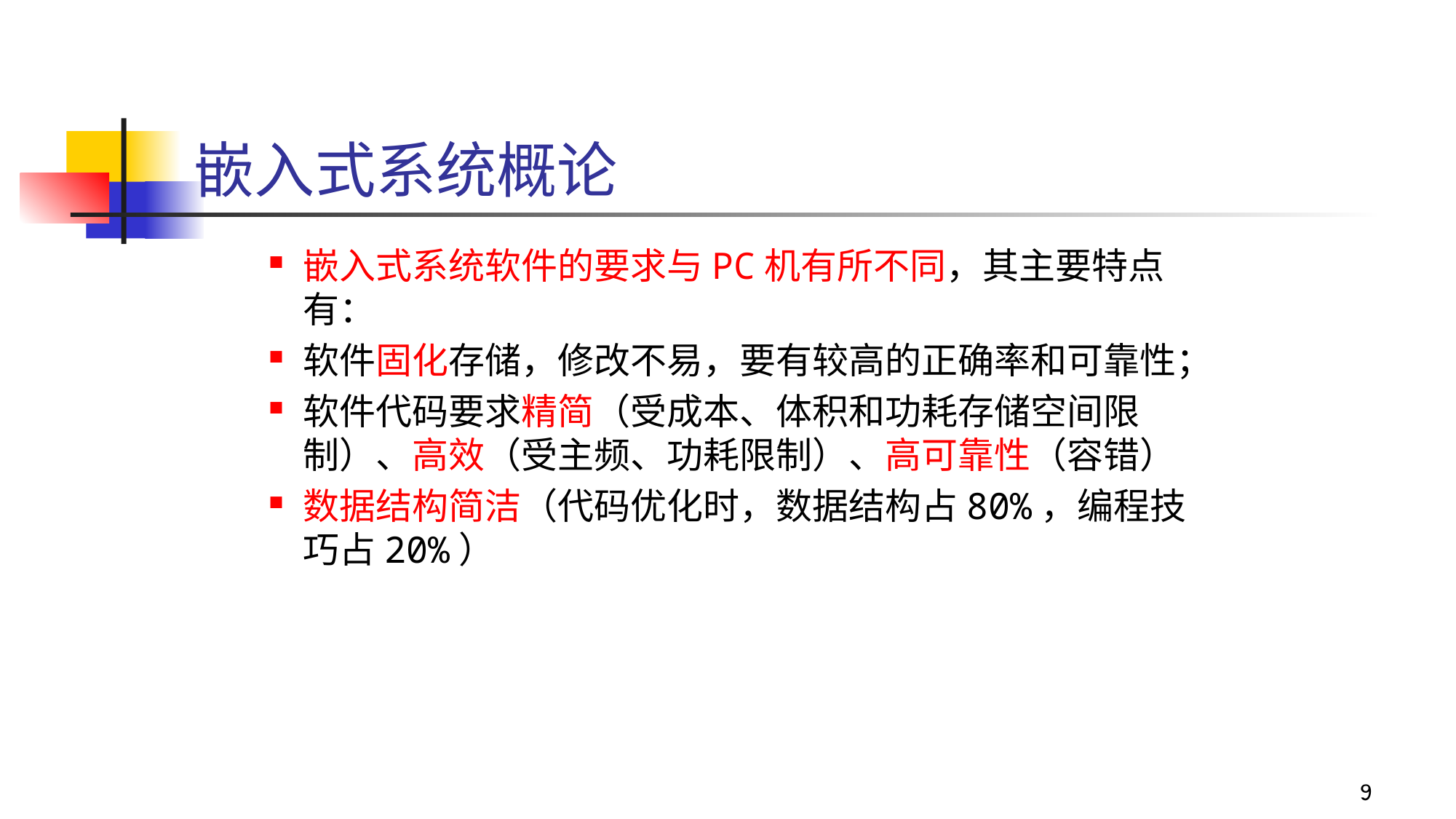

# 嵌入式系统概论
嵌入式系统软件的要求与PC机有所不同，其主要特点有：
软件固化存储，修改不易，要有较高的正确率和可靠性；
软件代码要求精简（受成本、体积和功耗存储空间限制）、高效（受主频、功耗限制）、高可靠性（容错）
数据结构简洁（代码优化时，数据结构占80%，编程技巧占20%）
9